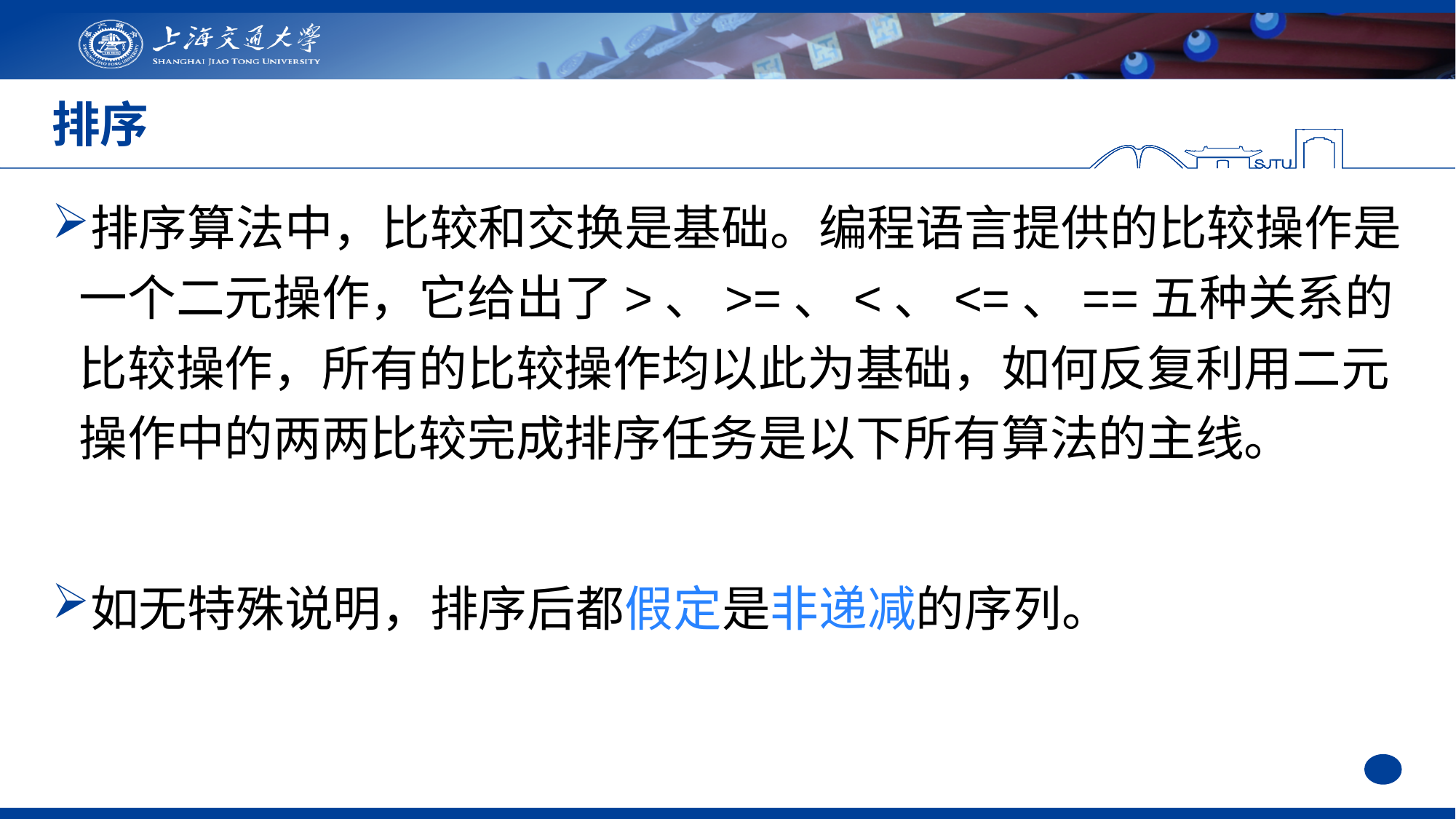

# 排序
排序算法中，比较和交换是基础。编程语言提供的比较操作是一个二元操作，它给出了>、>=、<、<=、==五种关系的比较操作，所有的比较操作均以此为基础，如何反复利用二元操作中的两两比较完成排序任务是以下所有算法的主线。

如无特殊说明，排序后都假定是非递减的序列。